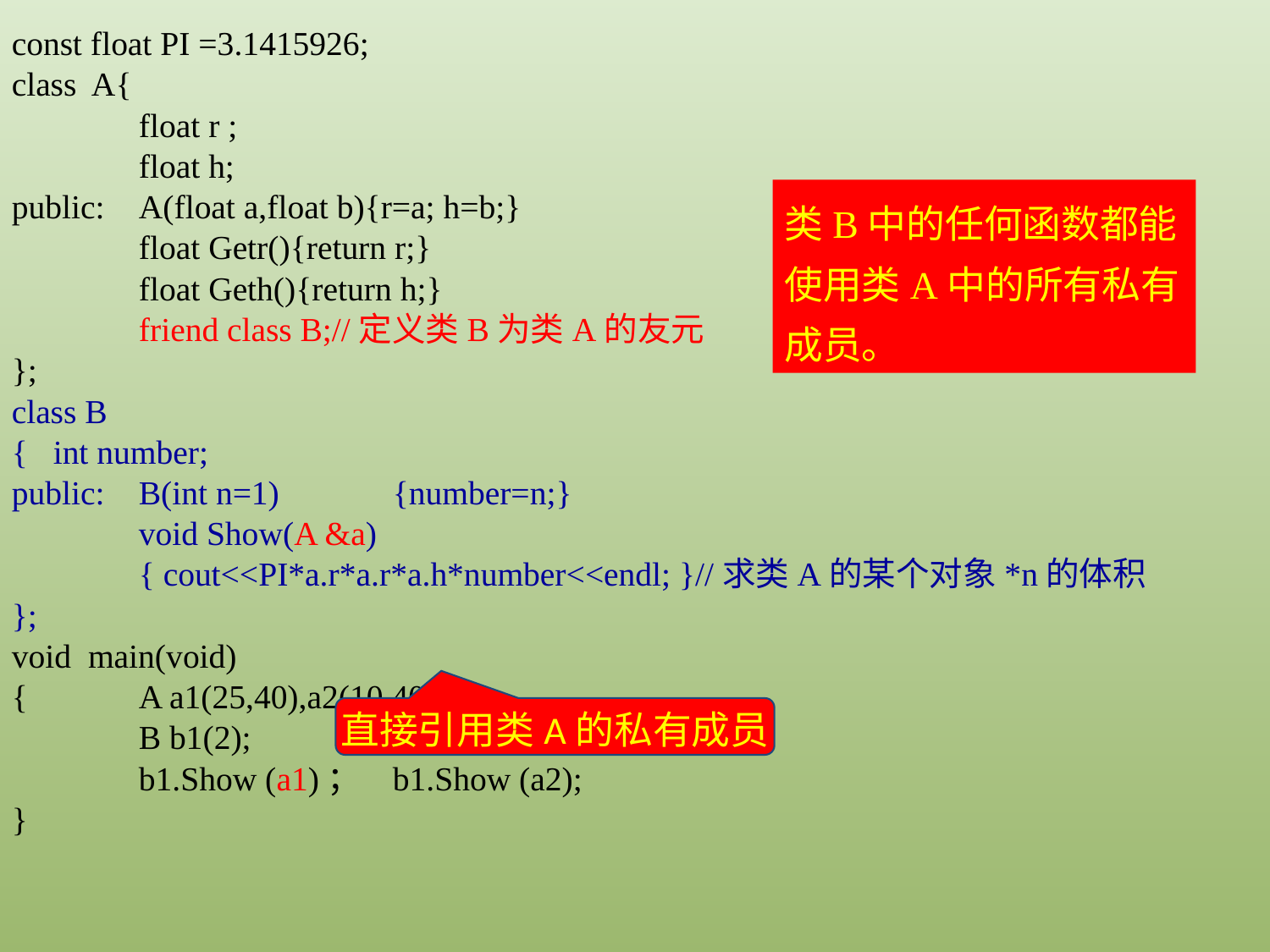

const float PI =3.1415926;
class  A{
	float r ;
	float h;
public:	A(float a,float b){r=a; h=b;}
	float Getr(){return r;}
	float Geth(){return h;}
	friend class B;//定义类B为类A的友元
};
class B
{   int number;
public:	B(int n=1)	{number=n;}
	void Show(A &a)
	{ cout<<PI*a.r*a.r*a.h*number<<endl; }//求类A的某个对象*n的体积
};
void  main(void)
{	A a1(25,40),a2(10,40);
	B b1(2);
	b1.Show (a1)；	b1.Show (a2);
}
类B中的任何函数都能使用类A中的所有私有成员。
直接引用类A的私有成员
776